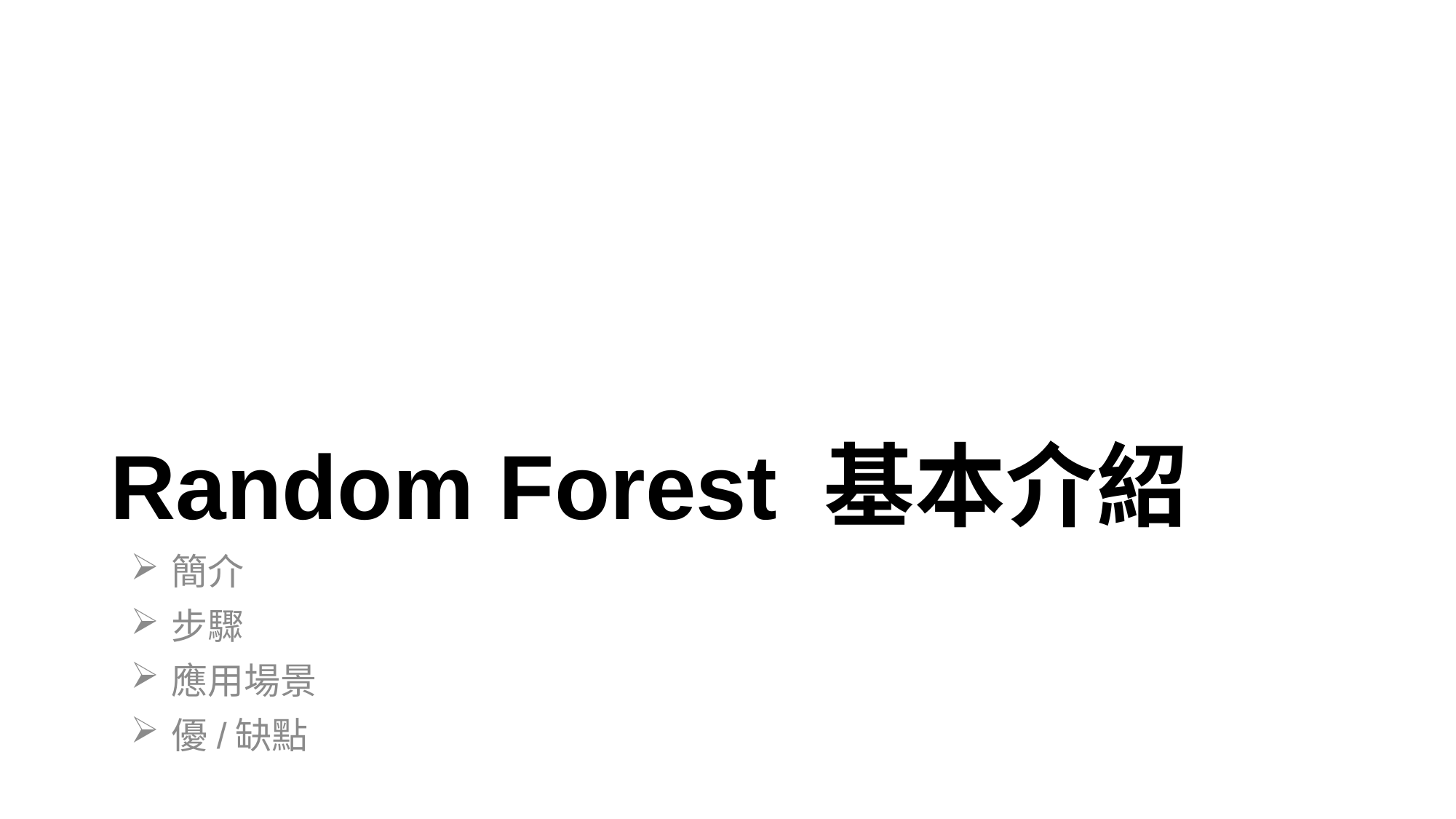

# Random Forest 基本介紹
簡介
步驟
應用場景
優/缺點